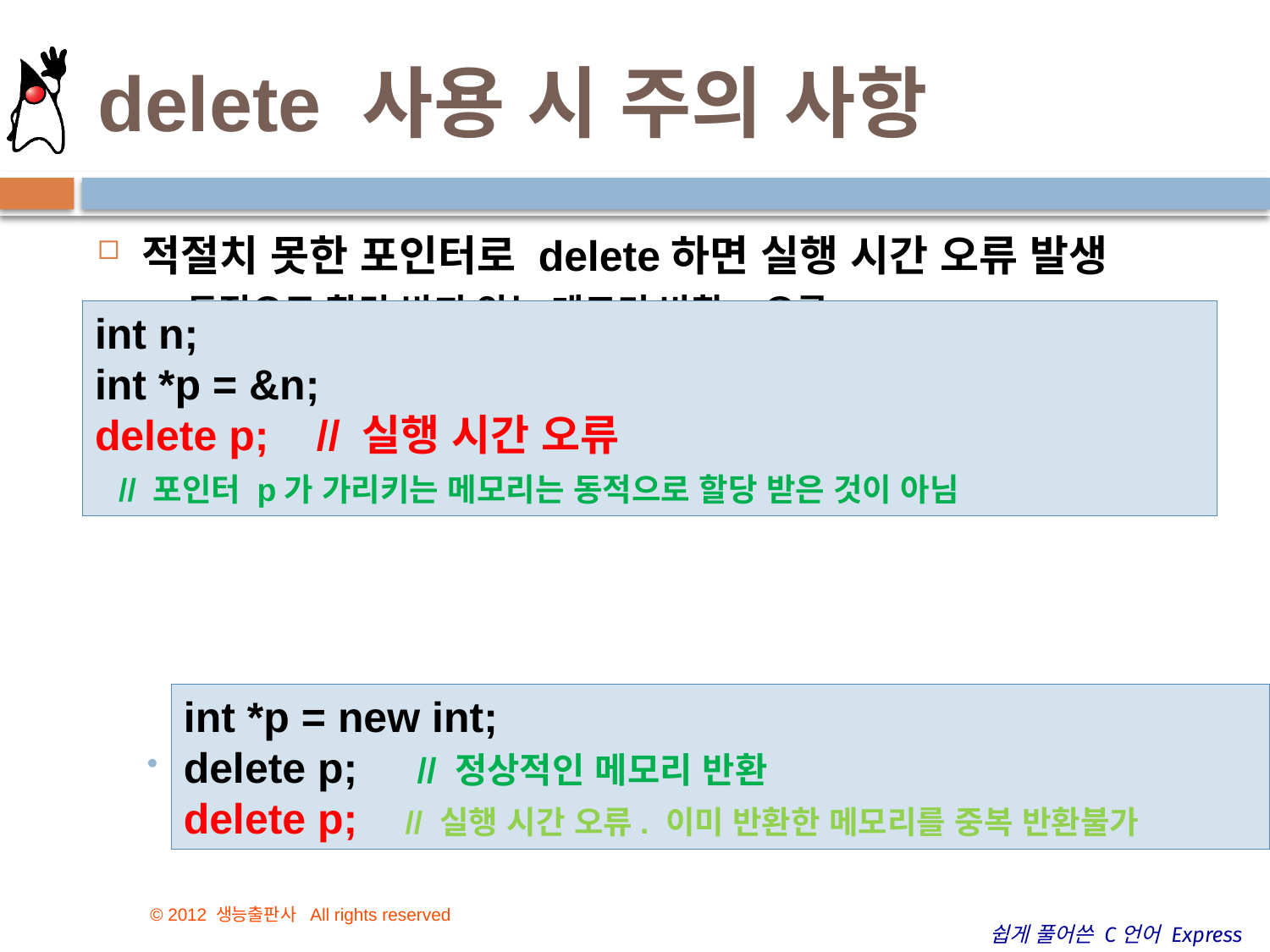

# delete 사용 시 주의 사항
적절치 못한 포인터로 delete하면 실행 시간 오류 발생
동적으로 할당 받지 않는 메모리 반환 – 오류

동일한 메모리 두 번 반환 - 오류
int n;
int *p = &n;
delete p;    // 실행 시간 오류
  // 포인터 p가 가리키는 메모리는 동적으로 할당 받은 것이 아님
int *p = new int;
delete p;     // 정상적인 메모리 반환
delete p;    // 실행 시간 오류. 이미 반환한 메모리를 중복 반환불가